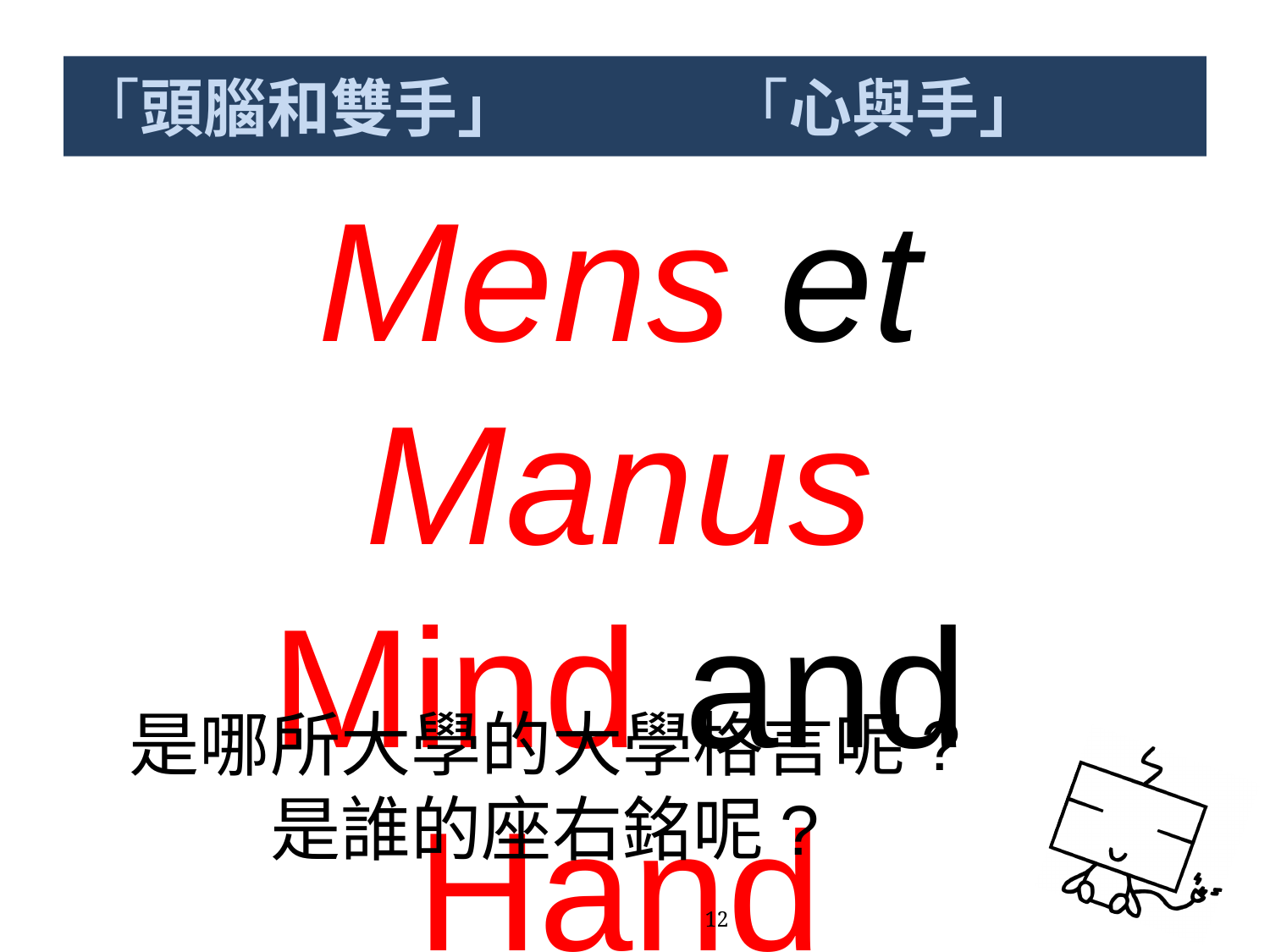

# 「頭腦和雙手」		 「心與手」
Mens et Manus
Mind and Hand
是哪所大學的大學格言呢?
是誰的座右銘呢?
12